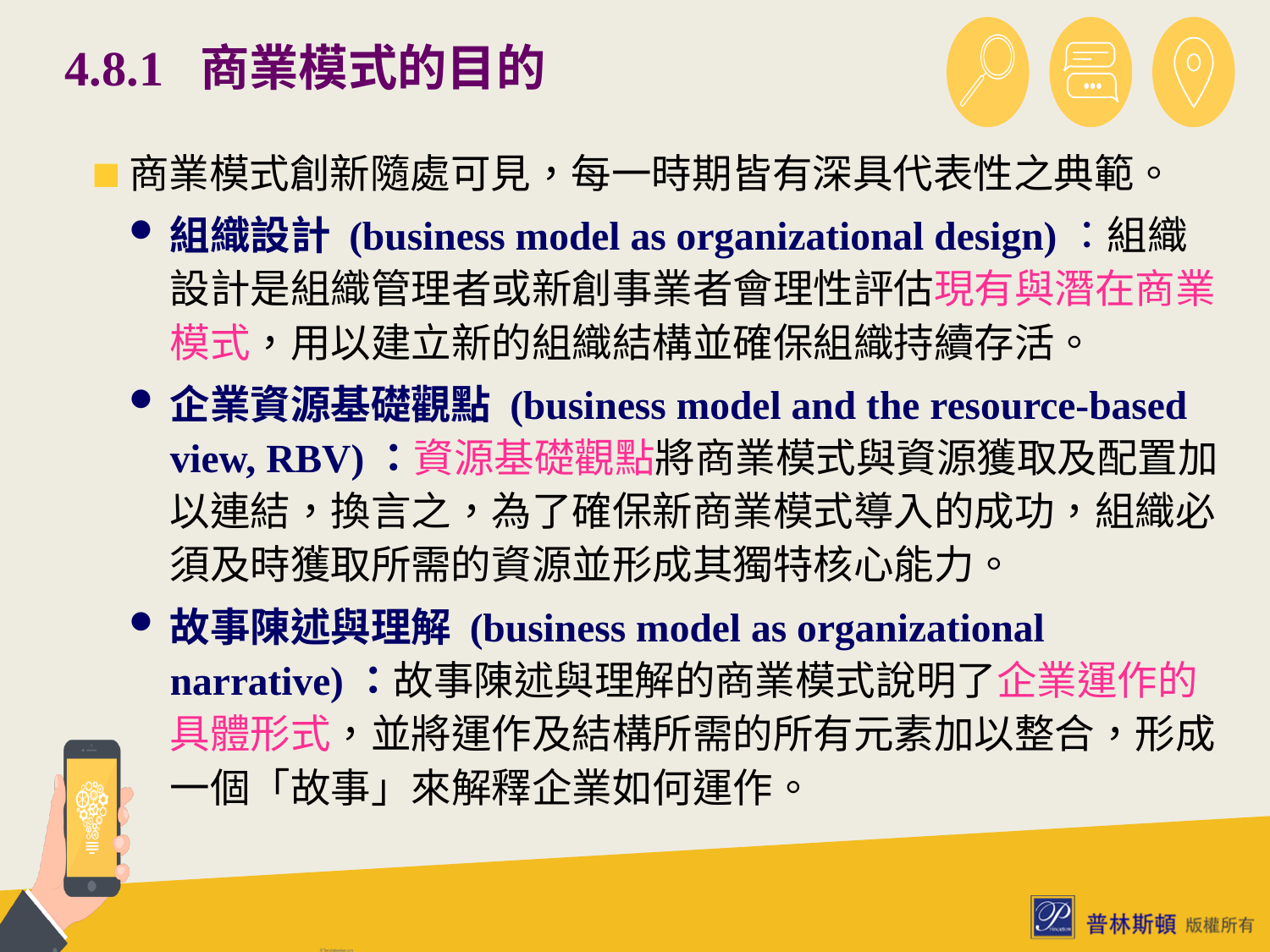

# 4.8.1  商業模式的目的
商業模式創新隨處可見，每一時期皆有深具代表性之典範。
組織設計 (business model as organizational design)：組織設計是組織管理者或新創事業者會理性評估現有與潛在商業模式，用以建立新的組織結構並確保組織持續存活。
企業資源基礎觀點 (business model and the resource-based view, RBV)：資源基礎觀點將商業模式與資源獲取及配置加以連結，換言之，為了確保新商業模式導入的成功，組織必須及時獲取所需的資源並形成其獨特核心能力。
故事陳述與理解 (business model as organizational narrative)：故事陳述與理解的商業模式說明了企業運作的具體形式，並將運作及結構所需的所有元素加以整合，形成一個「故事」來解釋企業如何運作。